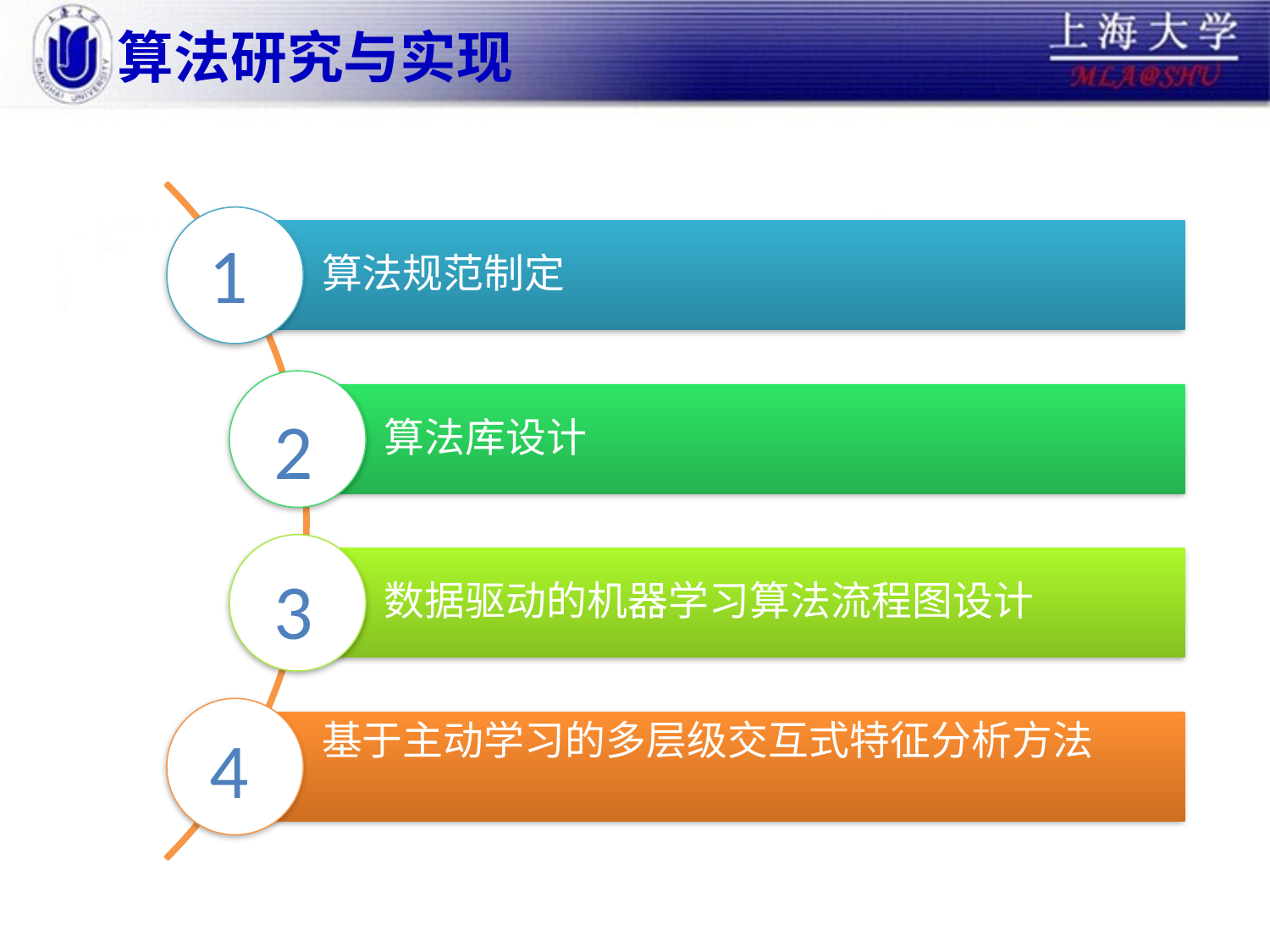

# 算法研究与实现
算法规范制定
算法库设计
数据驱动的机器学习算法流程图设计
基于主动学习的多层级交互式特征分析方法
1
2
3
4